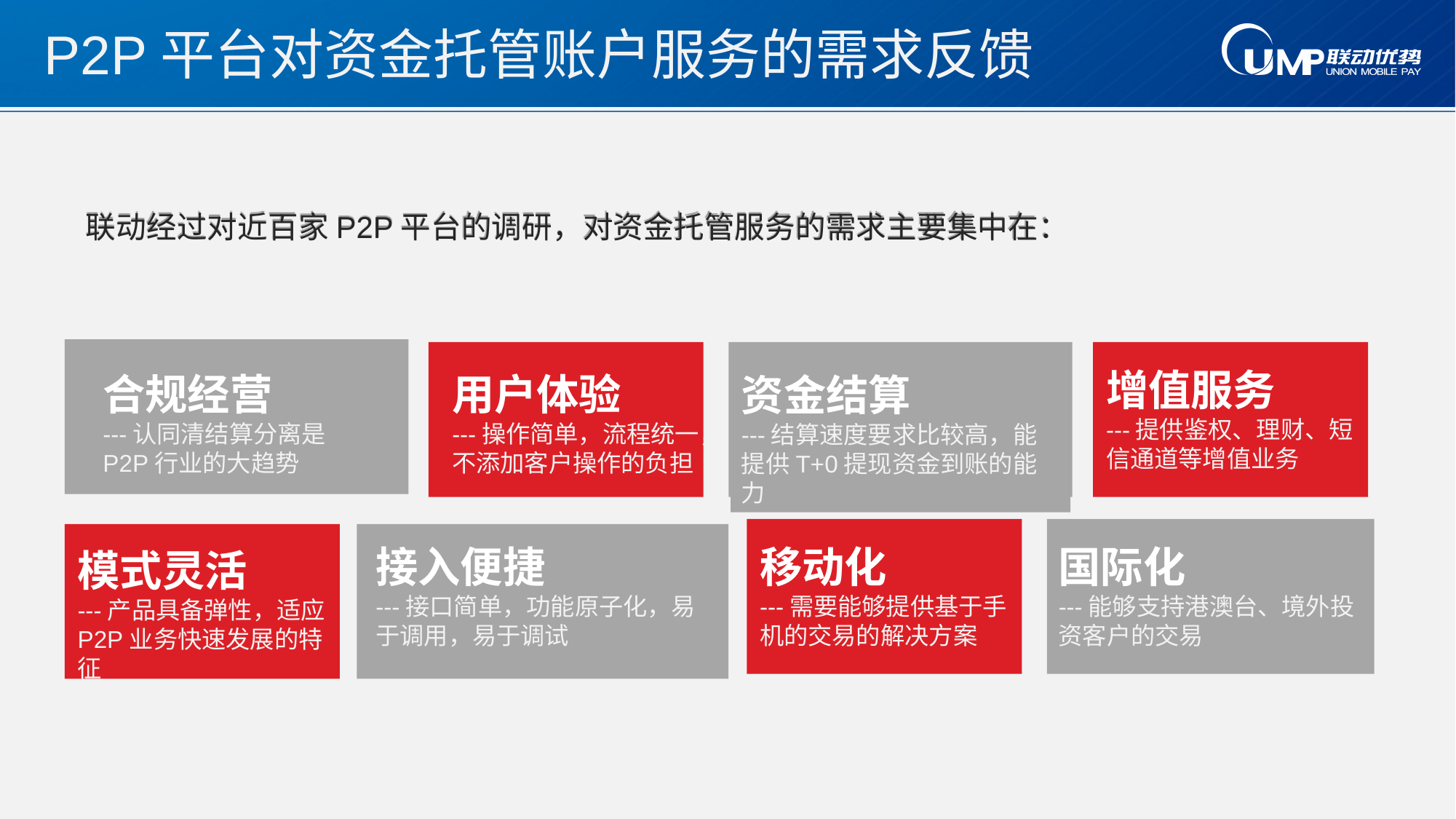

# P2P平台对资金托管账户服务的需求反馈
联动经过对近百家P2P平台的调研，对资金托管服务的需求主要集中在：

用户体验
---操作简单，流程统一，不添加客户操作的负担

资金结算
---结算速度要求比较高，能提供T+0提现资金到账的能力

增值服务
---提供鉴权、理财、短信通道等增值业务
合规经营
---认同清结算分离是P2P行业的大趋势

移动化
---需要能够提供基于手机的交易的解决方案

国际化
---能够支持港澳台、境外投资客户的交易

接入便捷
---接口简单，功能原子化，易于调用，易于调试
模式灵活
---产品具备弹性，适应P2P业务快速发展的特征